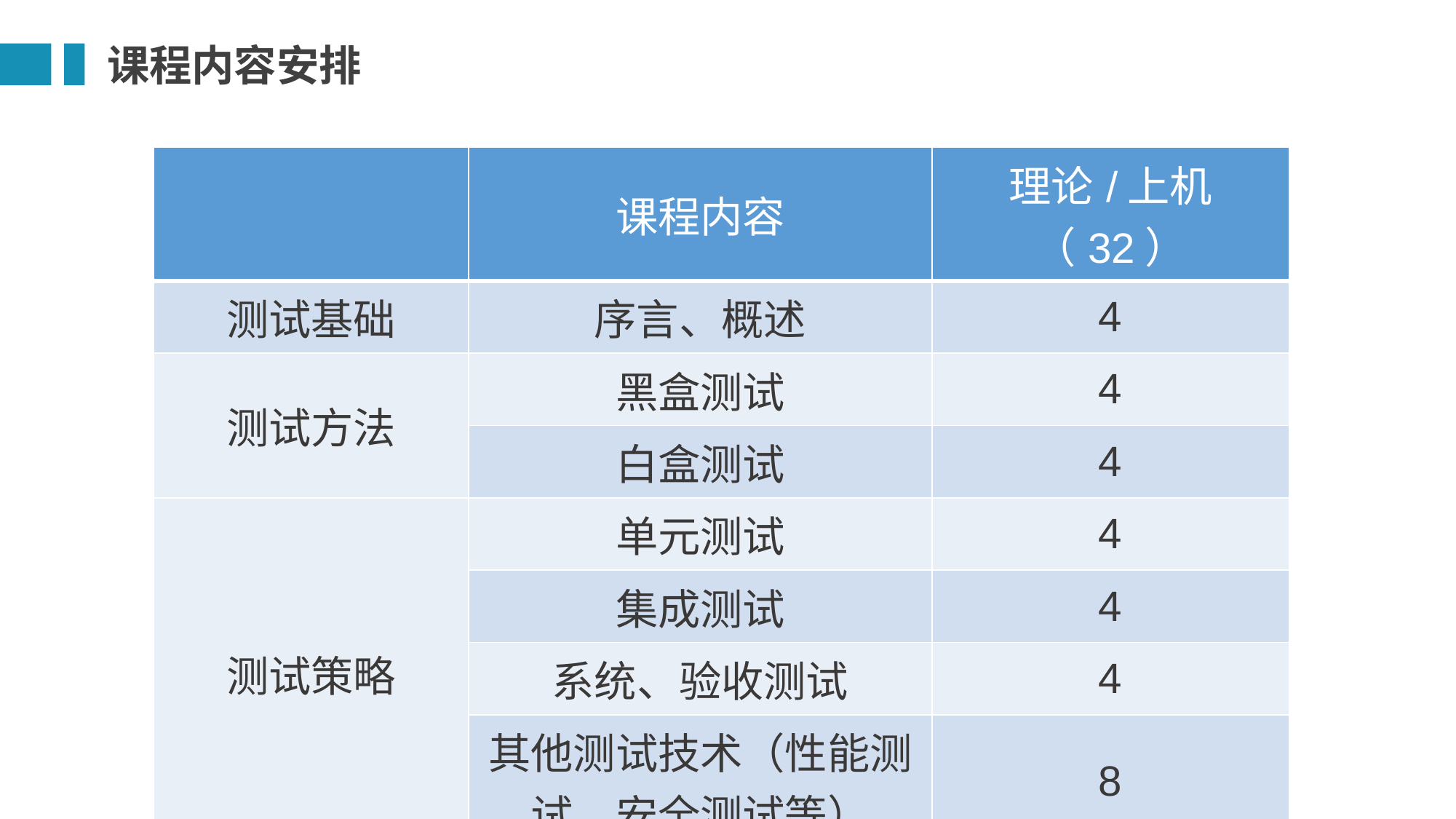

课程内容安排

|  | 课程内容 | 理论/上机（32） |
| --- | --- | --- |
| 测试基础 | 序言、概述 | 4 |
| 测试方法 | 黑盒测试 | 4 |
|  | 白盒测试 | 4 |
| 测试策略 | 单元测试 | 4 |
|  | 集成测试 | 4 |
|  | 系统、验收测试 | 4 |
|  | 其他测试技术（性能测试、安全测试等） | 8 |
7